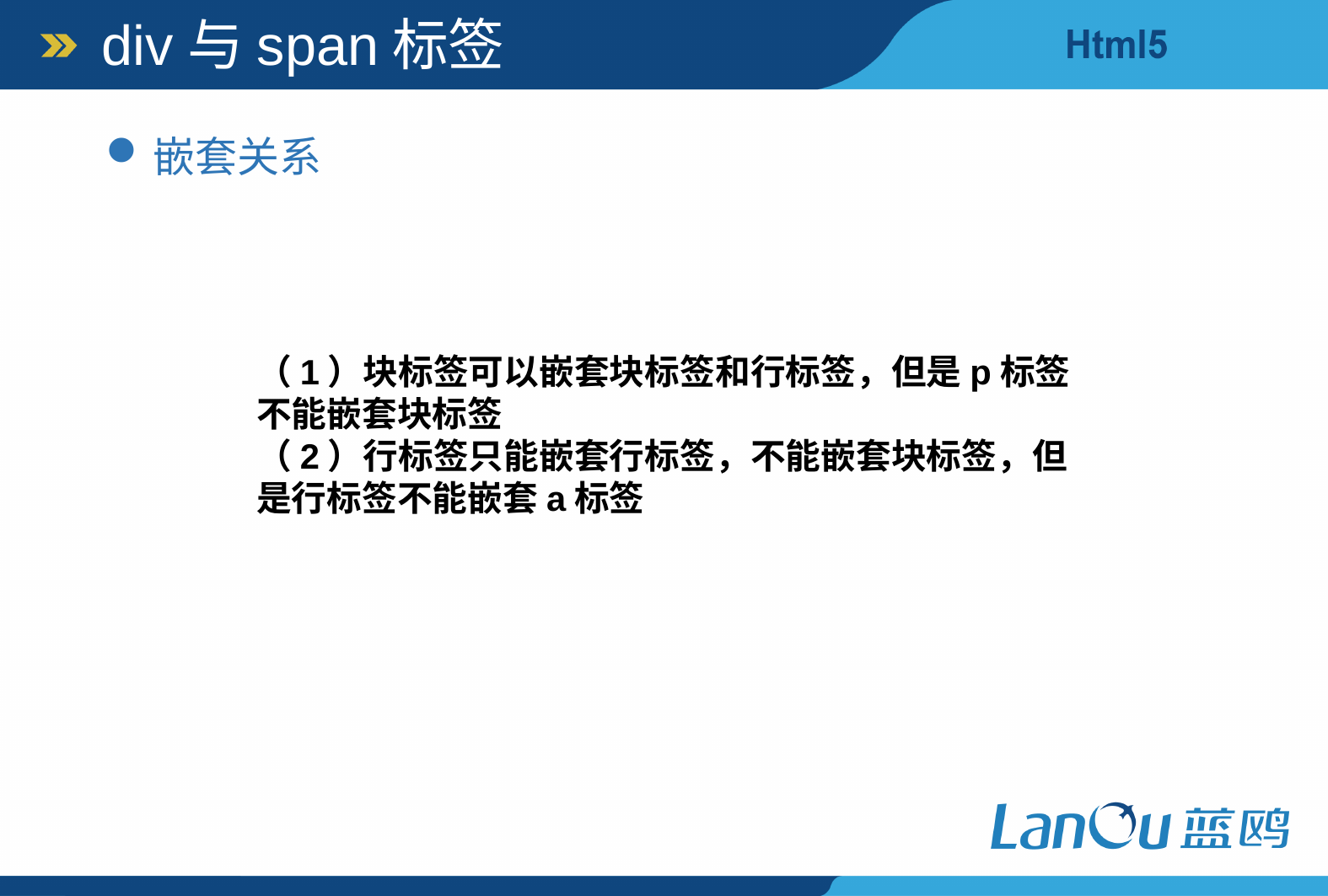

div与span标签
嵌套关系

（1）块标签可以嵌套块标签和行标签，但是p标签不能嵌套块标签
（2）行标签只能嵌套行标签，不能嵌套块标签，但是行标签不能嵌套a标签